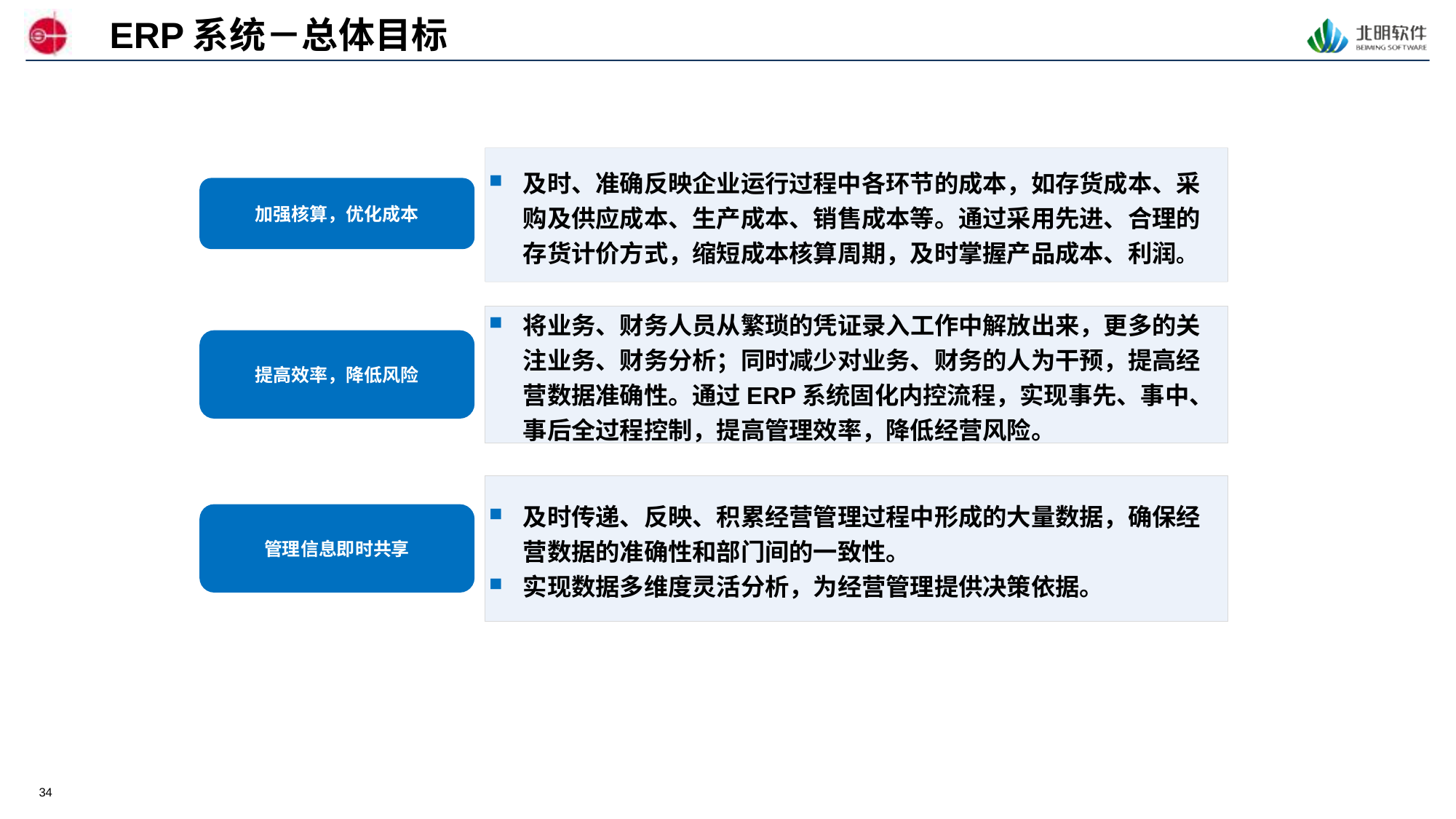

ERP系统－总体目标
及时、准确反映企业运行过程中各环节的成本，如存货成本、采购及供应成本、生产成本、销售成本等。通过采用先进、合理的存货计价方式，缩短成本核算周期，及时掌握产品成本、利润。
加强核算，优化成本
将业务、财务人员从繁琐的凭证录入工作中解放出来，更多的关注业务、财务分析；同时减少对业务、财务的人为干预，提高经营数据准确性。通过ERP系统固化内控流程，实现事先、事中、事后全过程控制，提高管理效率，降低经营风险。
提高效率，降低风险
及时传递、反映、积累经营管理过程中形成的大量数据，确保经营数据的准确性和部门间的一致性。
实现数据多维度灵活分析，为经营管理提供决策依据。
管理信息即时共享